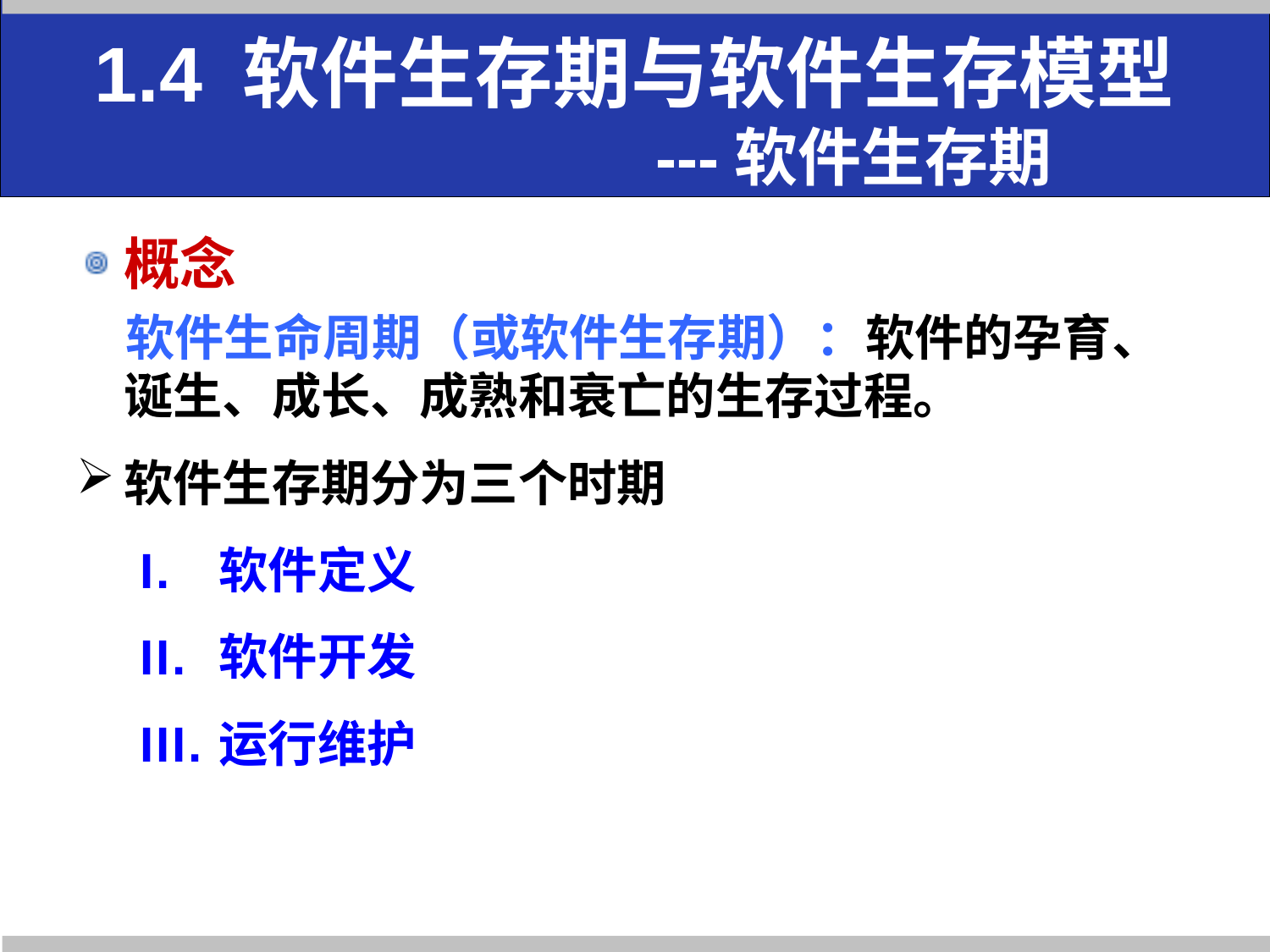

# 1.4 软件生存期与软件生存模型 ---软件生存期
概念
软件生命周期（或软件生存期）：软件的孕育、诞生、成长、成熟和衰亡的生存过程。
软件生存期分为三个时期
软件定义
软件开发
运行维护

51